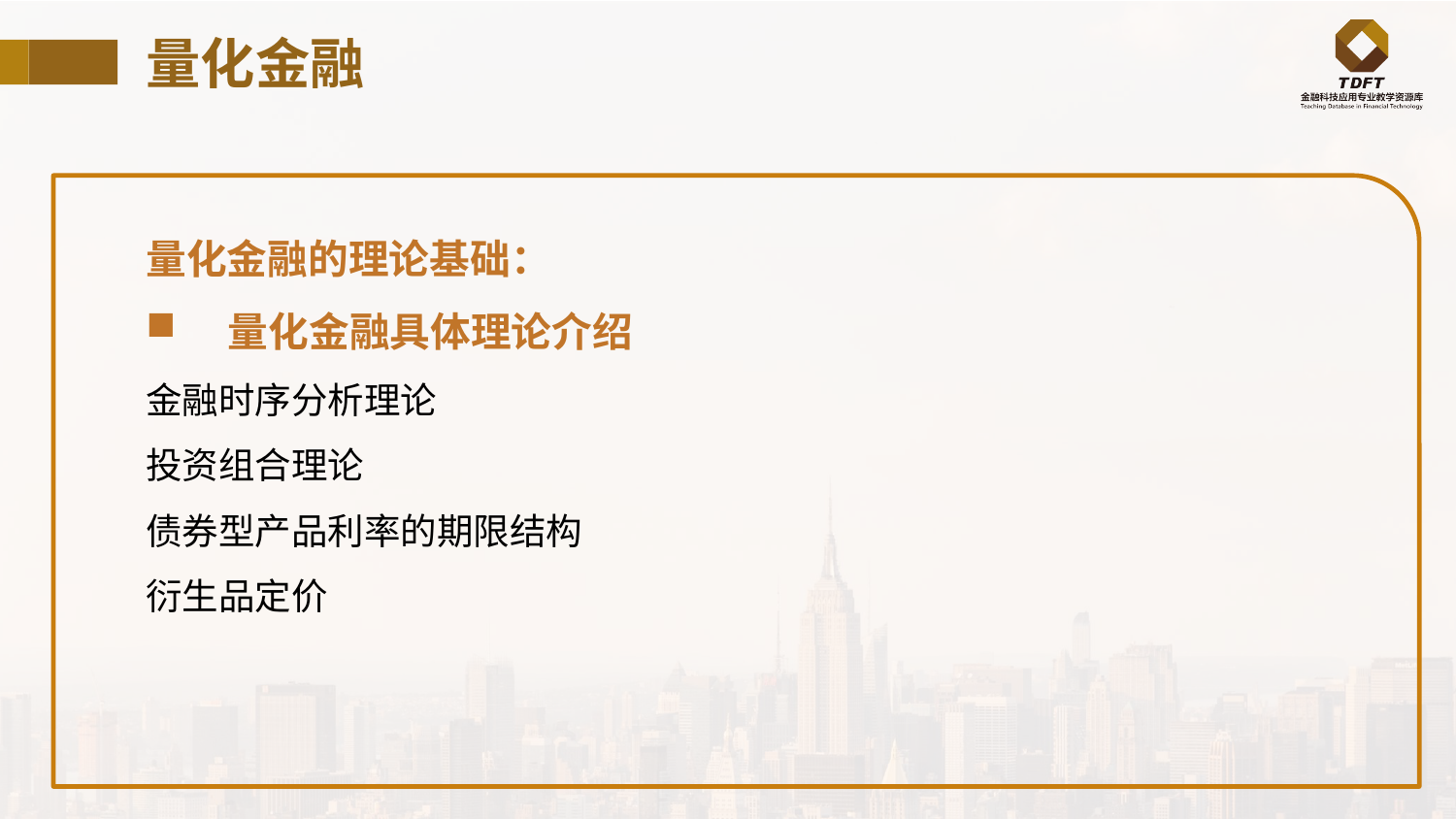

# 量化金融

量化金融的理论基础：
量化金融具体理论介绍
金融时序分析理论
投资组合理论
债券型产品利率的期限结构
衍生品定价